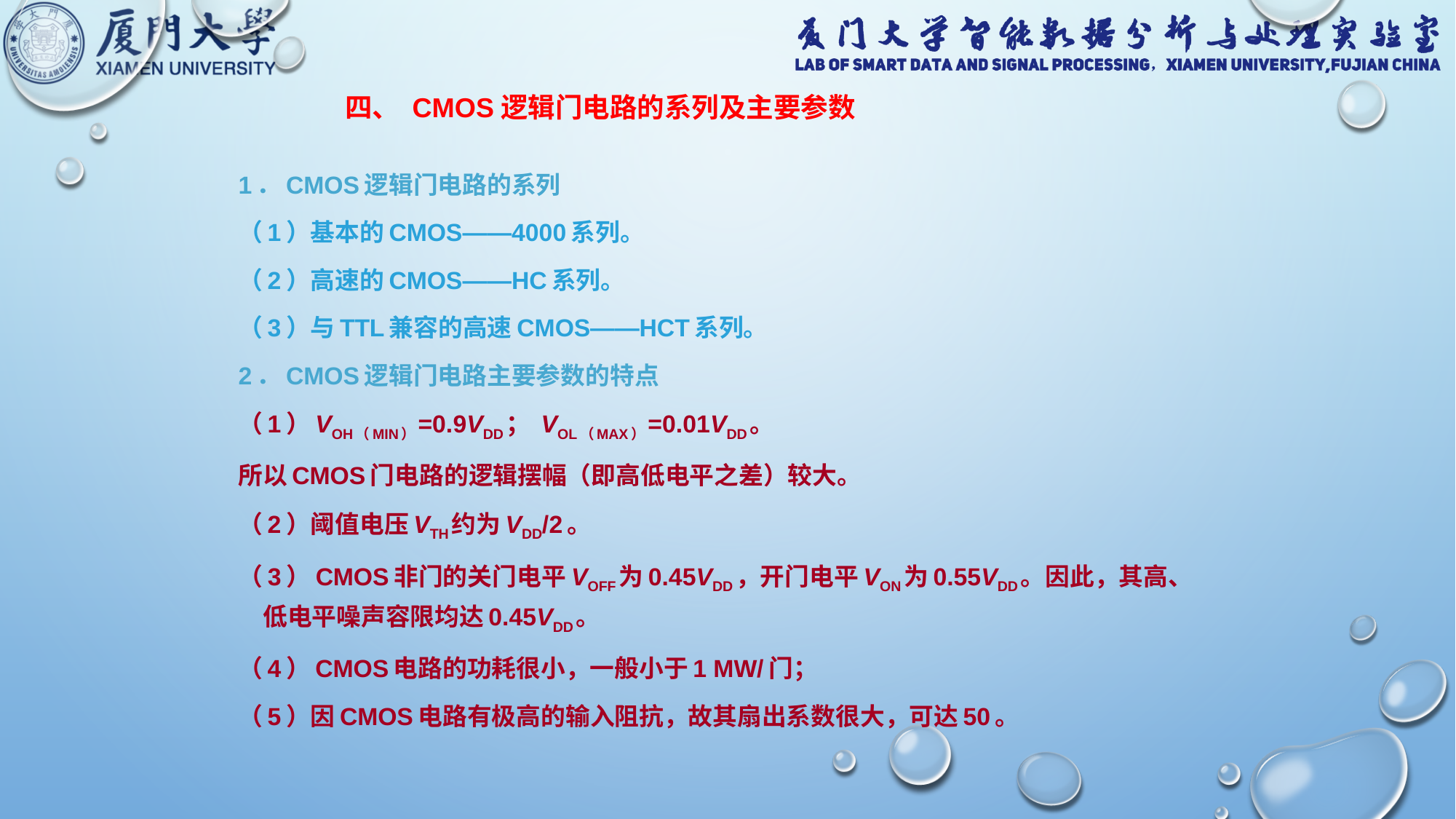

四、 CMOS逻辑门电路的系列及主要参数
1．CMOS逻辑门电路的系列
（1）基本的CMOS——4000系列。
（2）高速的CMOS——HC系列。
（3）与TTL兼容的高速CMOS——HCT系列。
2．CMOS逻辑门电路主要参数的特点
（1）VOH（min）=0.9VDD； VOL（max）=0.01VDD。
所以CMOS门电路的逻辑摆幅（即高低电平之差）较大。
（2）阈值电压Vth约为VDD/2。
（3）CMOS非门的关门电平VOFF为0.45VDD，开门电平VON为0.55VDD。因此，其高、低电平噪声容限均达0.45VDD。
（4）CMOS电路的功耗很小，一般小于1 mW/门；
（5）因CMOS电路有极高的输入阻抗，故其扇出系数很大，可达50。